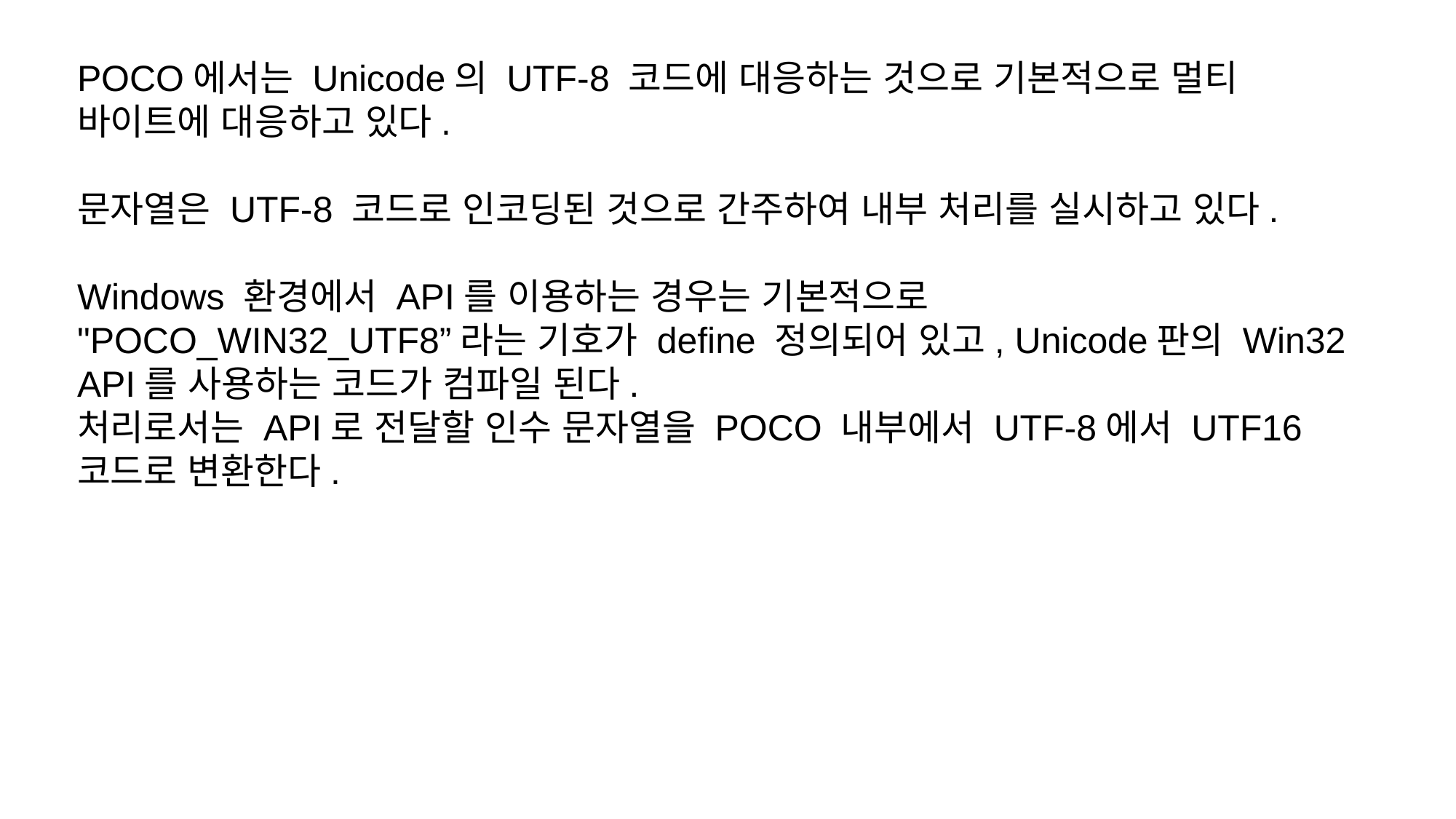

POCO에서는 Unicode의 UTF-8 코드에 대응하는 것으로 기본적으로 멀티 바이트에 대응하고 있다.

문자열은 UTF-8 코드로 인코딩된 것으로 간주하여 내부 처리를 실시하고 있다.

Windows 환경에서 API를 이용하는 경우는 기본적으로 "POCO_WIN32_UTF8”라는 기호가 define 정의되어 있고, Unicode판의 Win32 API를 사용하는 코드가 컴파일 된다.
처리로서는 API로 전달할 인수 문자열을 POCO 내부에서 UTF-8에서 UTF16 코드로 변환한다.